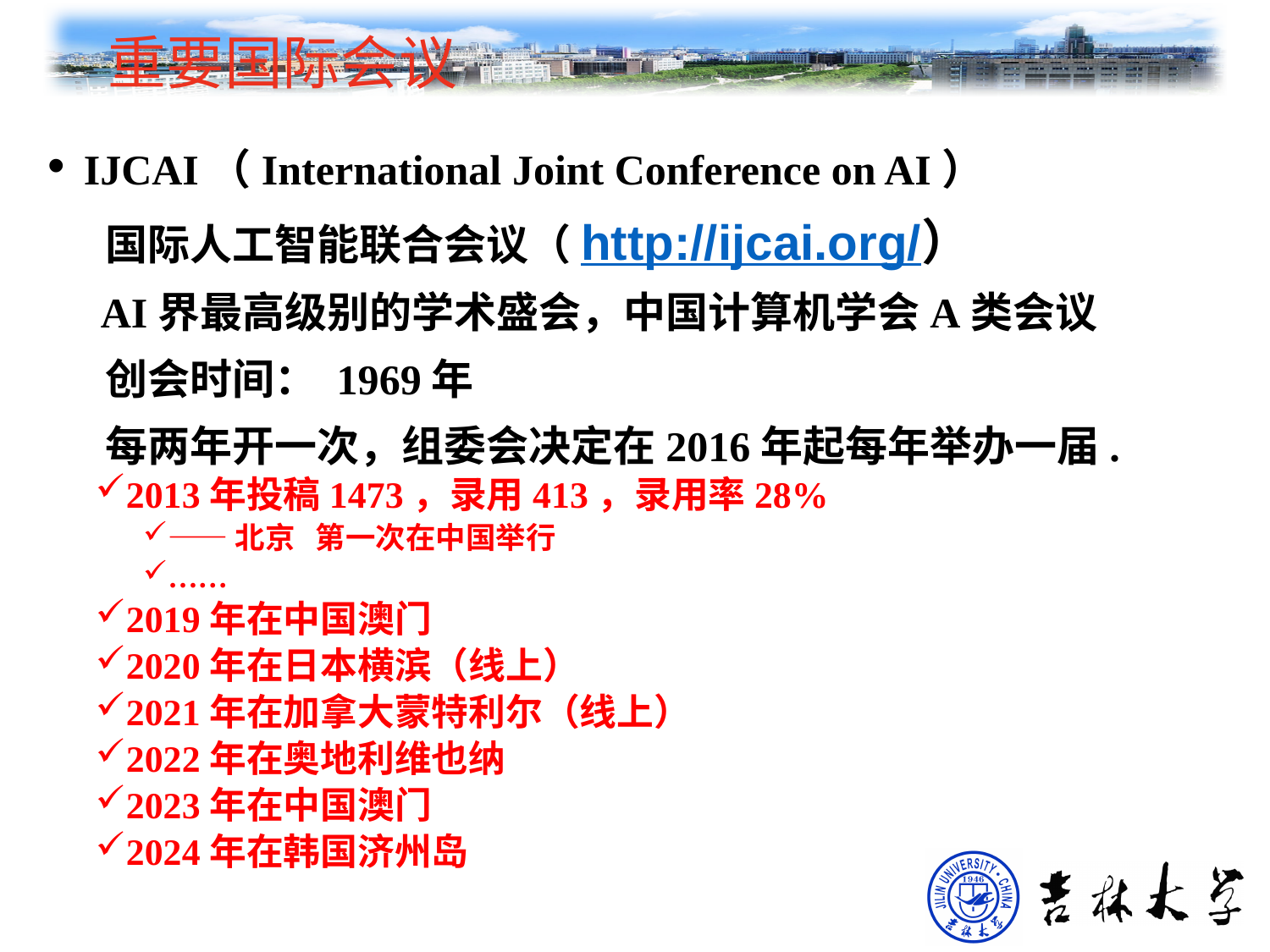

# 重要国际会议
 IJCAI（International Joint Conference on AI）
     国际人工智能联合会议（http://ijcai.org/）
     AI界最高级别的学术盛会，中国计算机学会A类会议
     创会时间： 1969年
     每两年开一次，组委会决定在2016年起每年举办一届.
2013年投稿1473，录用413，录用率28%
——北京   第一次在中国举行
……
2019年在中国澳门
2020年在日本横滨（线上）
2021年在加拿大蒙特利尔（线上）
2022年在奥地利维也纳
2023年在中国澳门
2024年在韩国济州岛